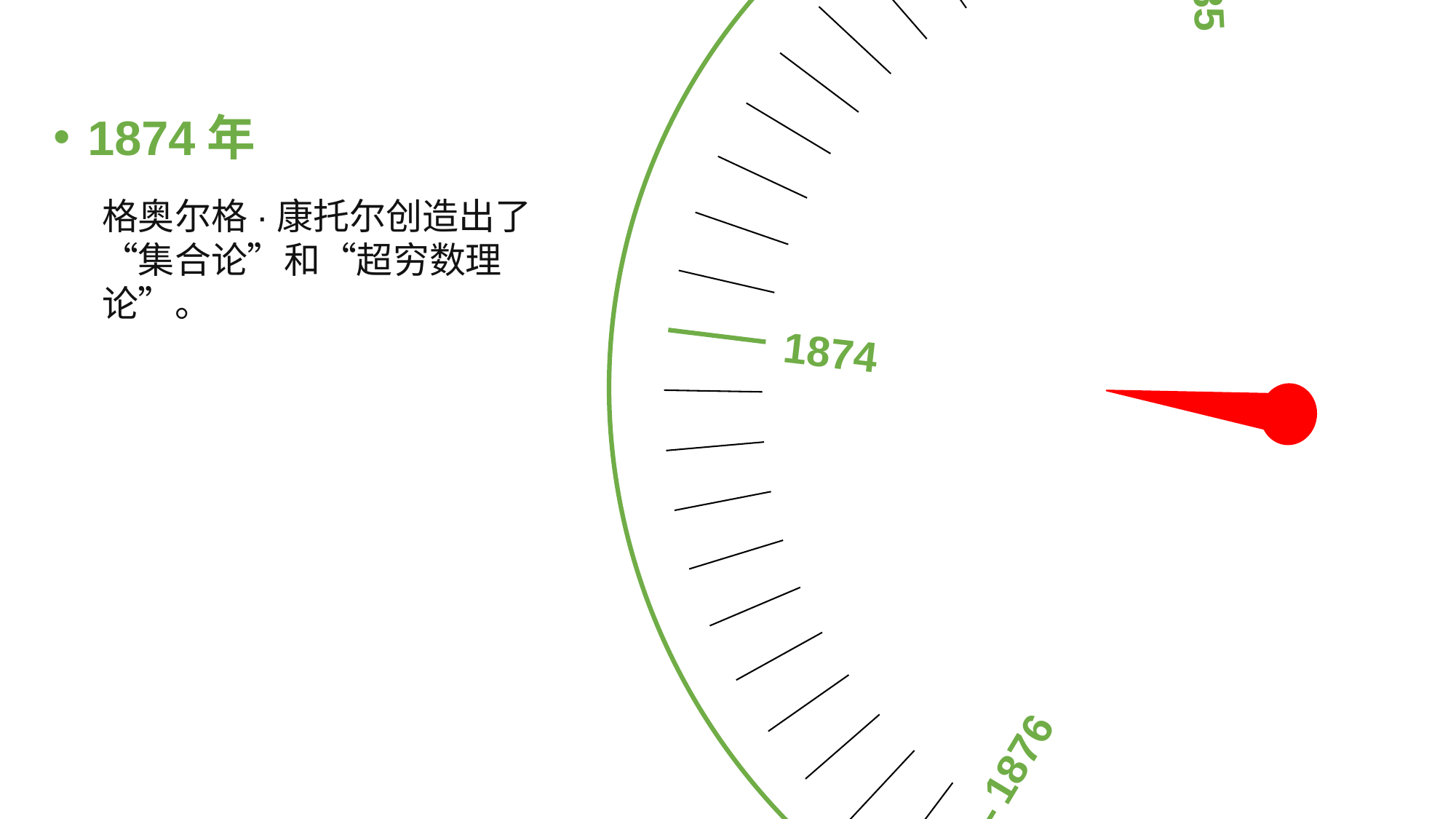

1877
1876
1879
1874
1885
1874年
格奥尔格·康托尔创造出了“集合论”和“超穷数理论”。